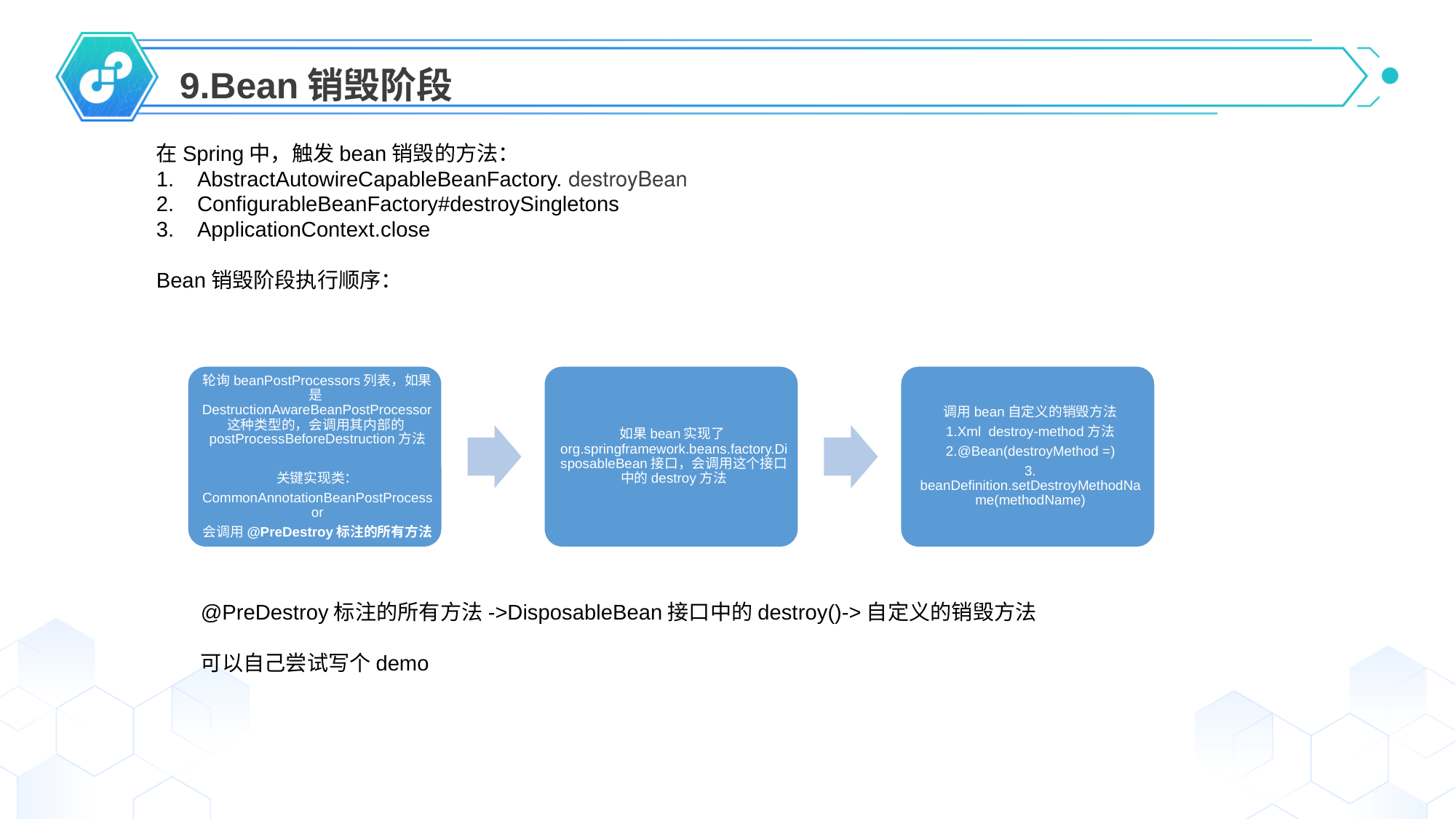

9.Bean销毁阶段
轮询beanPostProcessors列表，如果是DestructionAwareBeanPostProcessor这种类型的，会调用其内部的postProcessBeforeDestruction方法

关键实现类：
CommonAnnotationBeanPostProcessor
会调用@PreDestroy标注的所有方法

如果bean实现了org.springframework.beans.factory.DisposableBean接口，会调用这个接口中的destroy方法

调用bean自定义的销毁方法
1.Xml  destroy-method方法
2.@Bean(destroyMethod =)
3. beanDefinition.setDestroyMethodName(methodName)
在Spring中，触发bean销毁的方法：
AbstractAutowireCapableBeanFactory. destroyBean
ConfigurableBeanFactory#destroySingletons
ApplicationContext.close

Bean销毁阶段执行顺序：

@PreDestroy标注的所有方法->DisposableBean接口中的destroy()->自定义的销毁方法

可以自己尝试写个demo